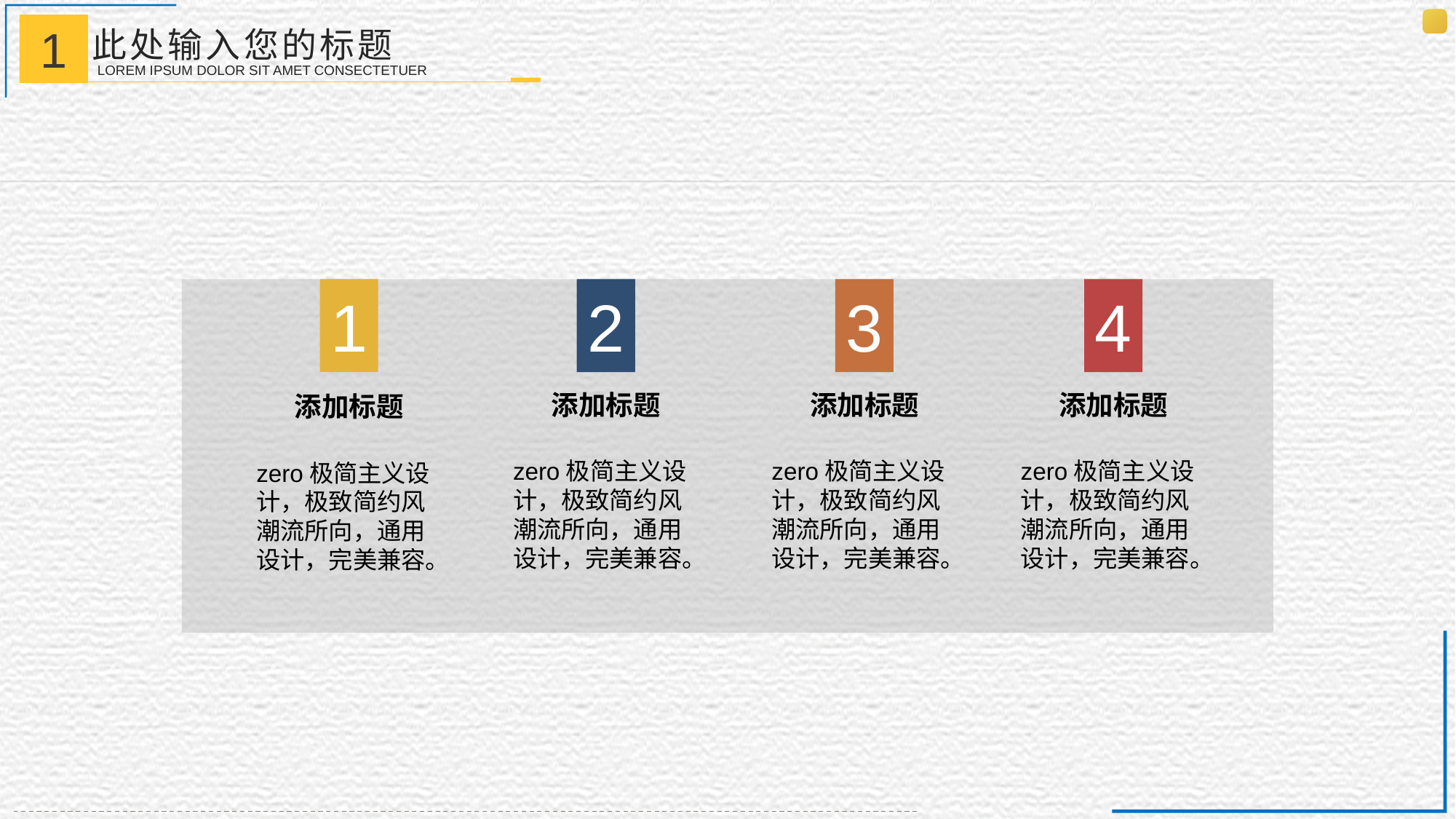

此处输入您的标题
1
LOREM IPSUM DOLOR SIT AMET CONSECTETUER

1
2
3
4
添加标题
添加标题
添加标题
添加标题
zero极简主义设计，极致简约风潮流所向，通用设计，完美兼容。
zero极简主义设计，极致简约风潮流所向，通用设计，完美兼容。
zero极简主义设计，极致简约风潮流所向，通用设计，完美兼容。
zero极简主义设计，极致简约风潮流所向，通用设计，完美兼容。